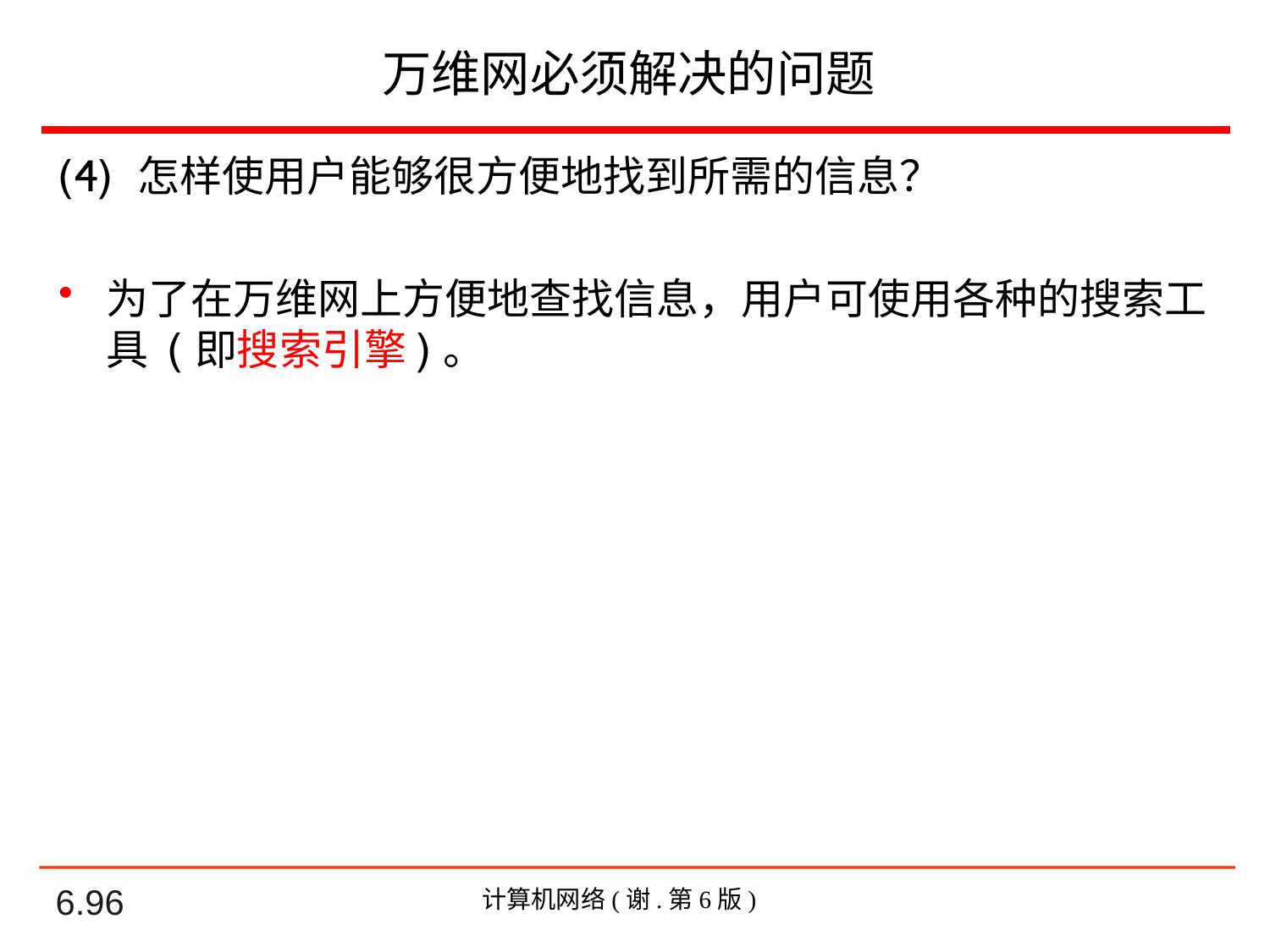

# 万维网必须解决的问题
(4) 怎样使用户能够很方便地找到所需的信息？

为了在万维网上方便地查找信息，用户可使用各种的搜索工具 (即搜索引擎)。